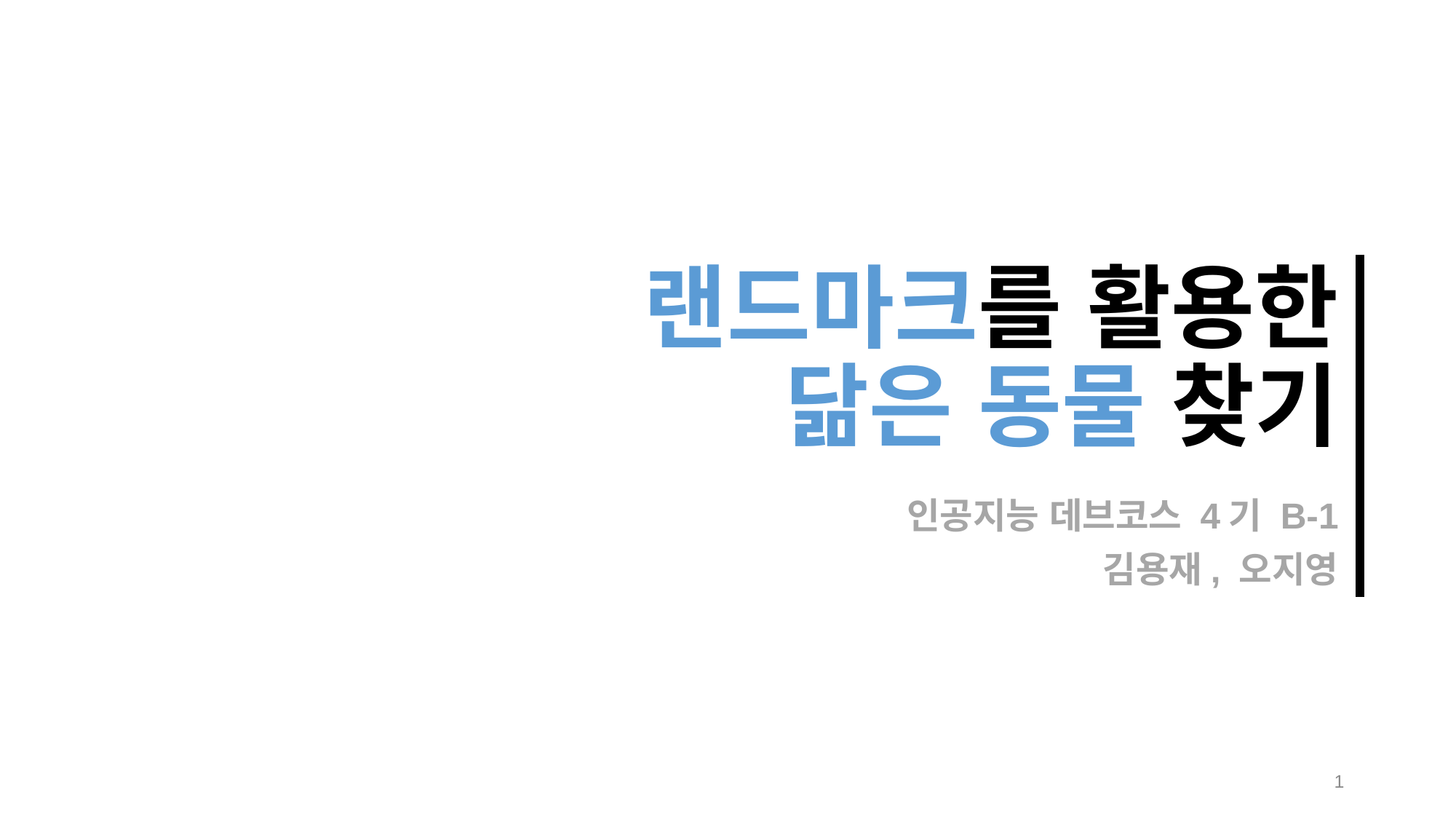

# 랜드마크를 활용한 닮은 동물 찾기
인공지능 데브코스 4기 B-1
김용재, 오지영
1